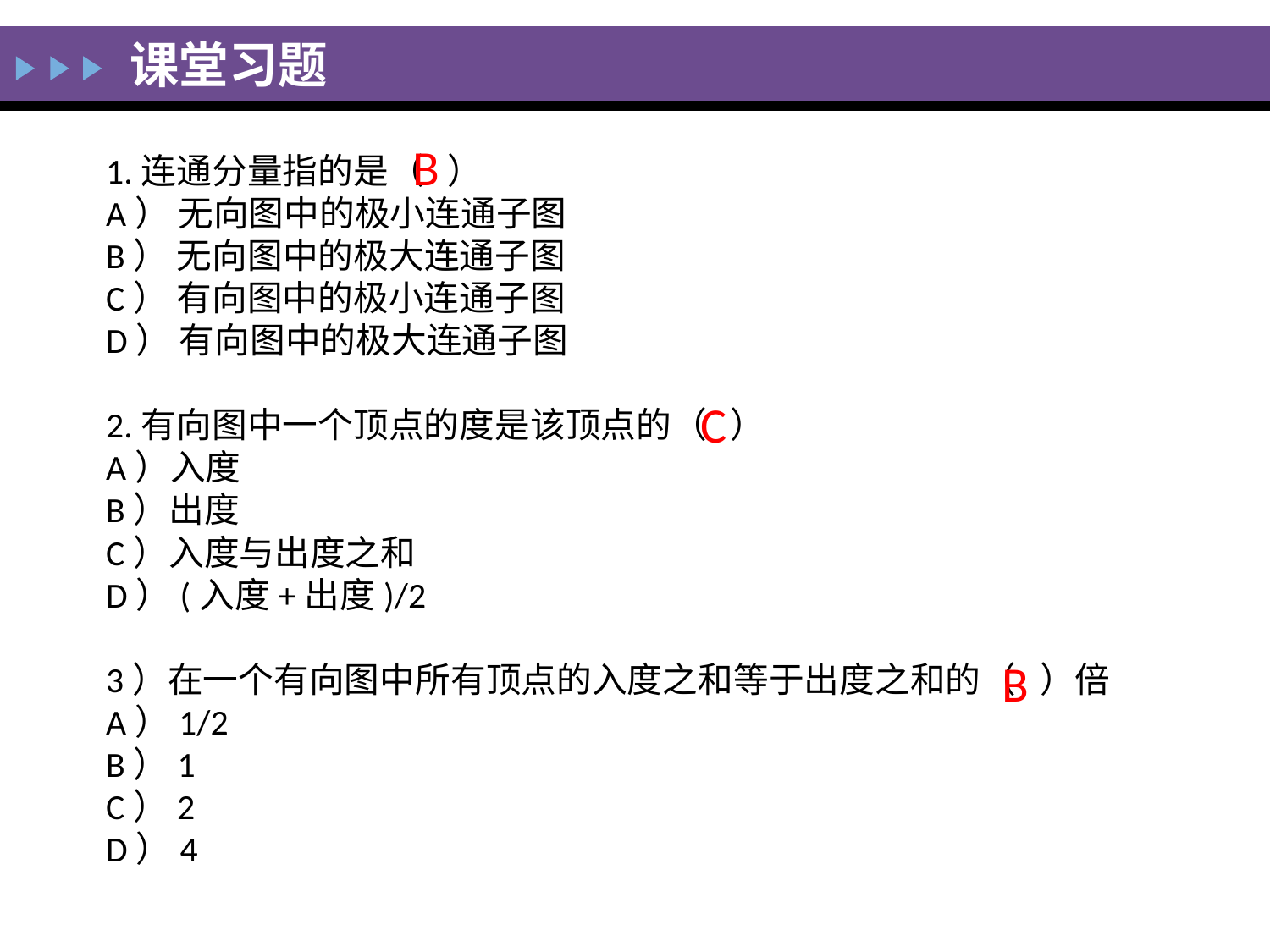

# 课堂习题
B
1.连通分量指的是（   ）
A） 无向图中的极小连通子图
B） 无向图中的极大连通子图
C） 有向图中的极小连通子图
D） 有向图中的极大连通子图

2.有向图中一个顶点的度是该顶点的（   ）
A）入度
B）出度
C）入度与出度之和
D）(入度+出度)/2

3）在一个有向图中所有顶点的入度之和等于出度之和的（   ）倍
A）1/2
B）1
C）2
D）4

C
B